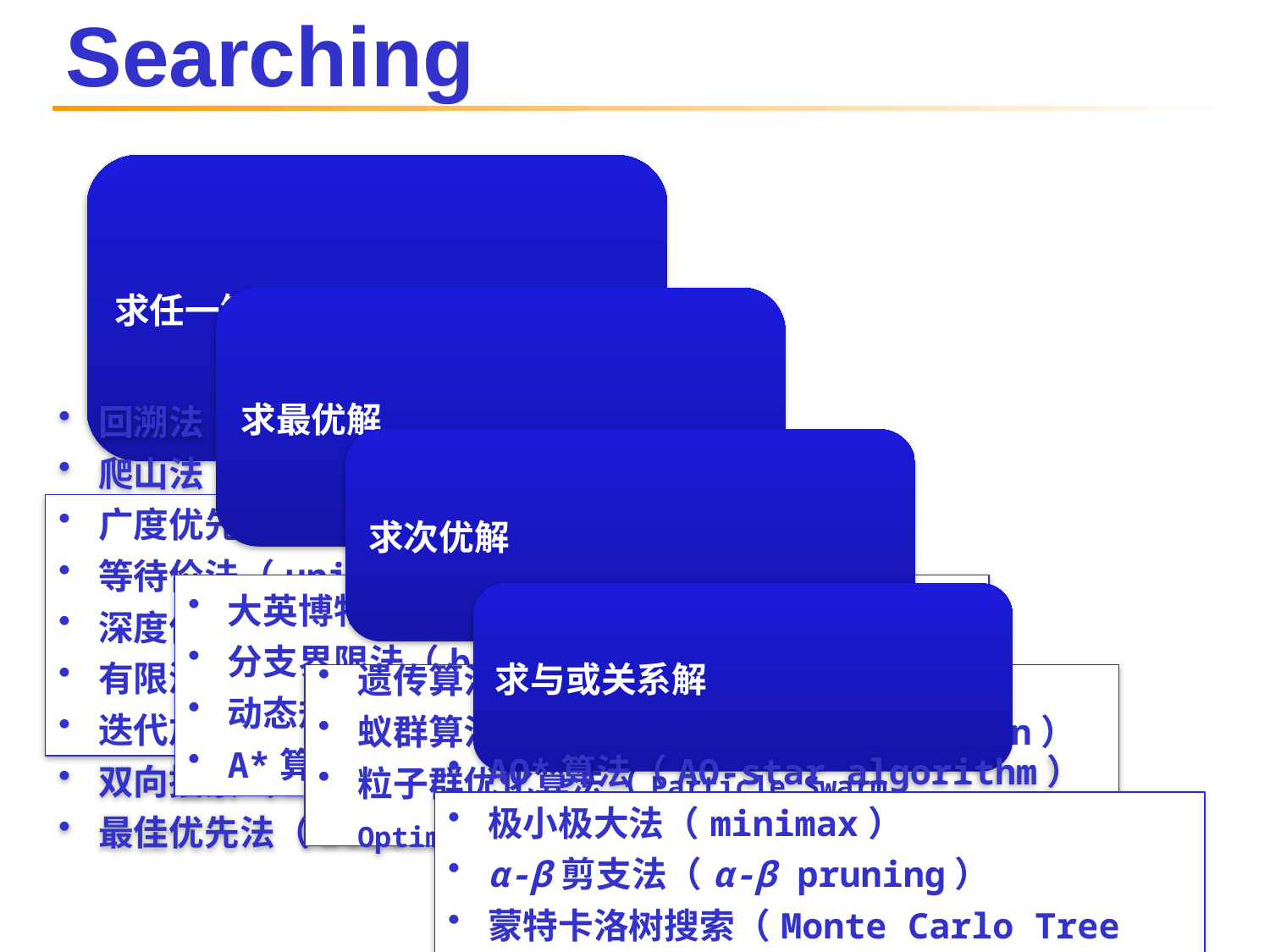

# Searching
求任一解
爬山法（hill climbing）
广度优先法（breadth-first）
等待价法（uniform-cost）
深度优先法（depth-first）
双向搜素（bidirectional Search）
最佳优先法（best-first）
求最优解
大英博物馆法（British museum）
分支界限法（branch and bound）
动态规划法（dynamic programming）
求次优解
遗传算法（genetic algorithm）
求与或关系解
极小极大法（minimax）
α-β剪支法（α-β pruning）